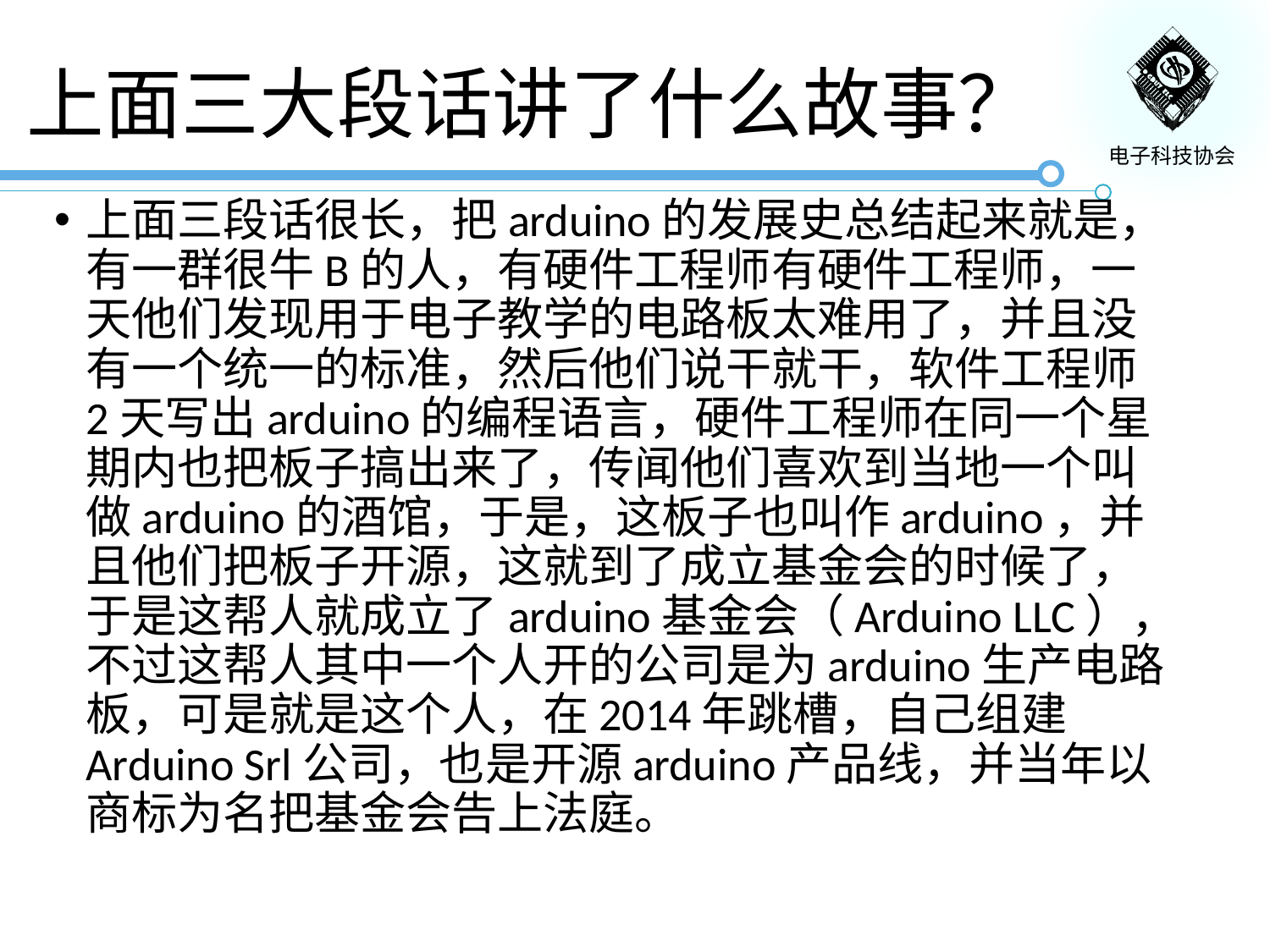

# 上面三大段话讲了什么故事？
上面三段话很长，把arduino的发展史总结起来就是，有一群很牛B的人，有硬件工程师有硬件工程师，一天他们发现用于电子教学的电路板太难用了，并且没有一个统一的标准，然后他们说干就干，软件工程师2天写出arduino的编程语言，硬件工程师在同一个星期内也把板子搞出来了，传闻他们喜欢到当地一个叫做arduino的酒馆，于是，这板子也叫作arduino，并且他们把板子开源，这就到了成立基金会的时候了，于是这帮人就成立了arduino基金会（Arduino LLC），不过这帮人其中一个人开的公司是为arduino生产电路板，可是就是这个人，在2014年跳槽，自己组建Arduino Srl公司，也是开源arduino产品线，并当年以商标为名把基金会告上法庭。